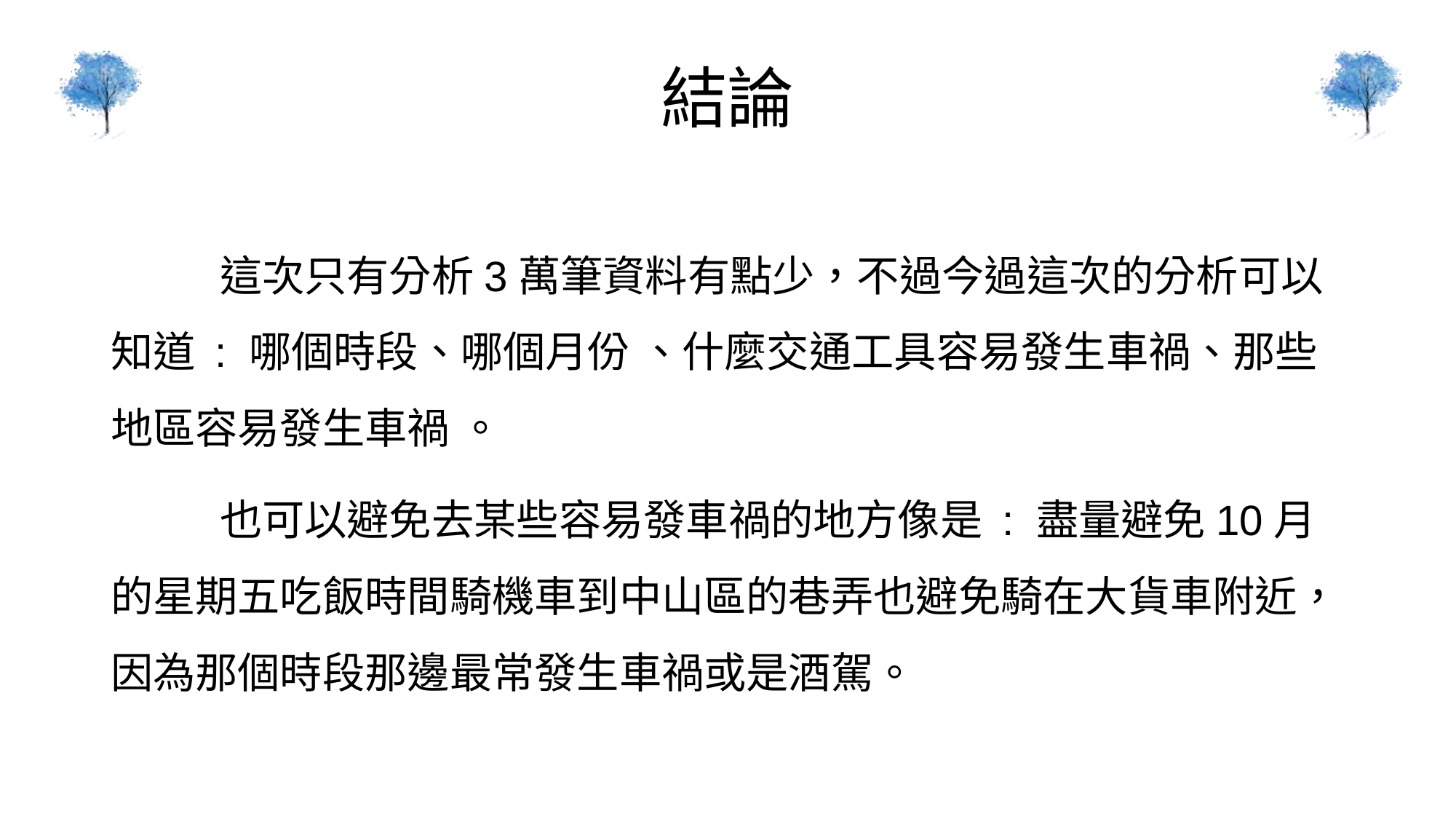

結論
	這次只有分析3萬筆資料有點少，不過今過這次的分析可以知道 : 哪個時段、哪個月份 、什麼交通工具容易發生車禍、那些地區容易發生車禍 。
	也可以避免去某些容易發車禍的地方像是 : 盡量避免10月的星期五吃飯時間騎機車到中山區的巷弄也避免騎在大貨車附近，因為那個時段那邊最常發生車禍或是酒駕。